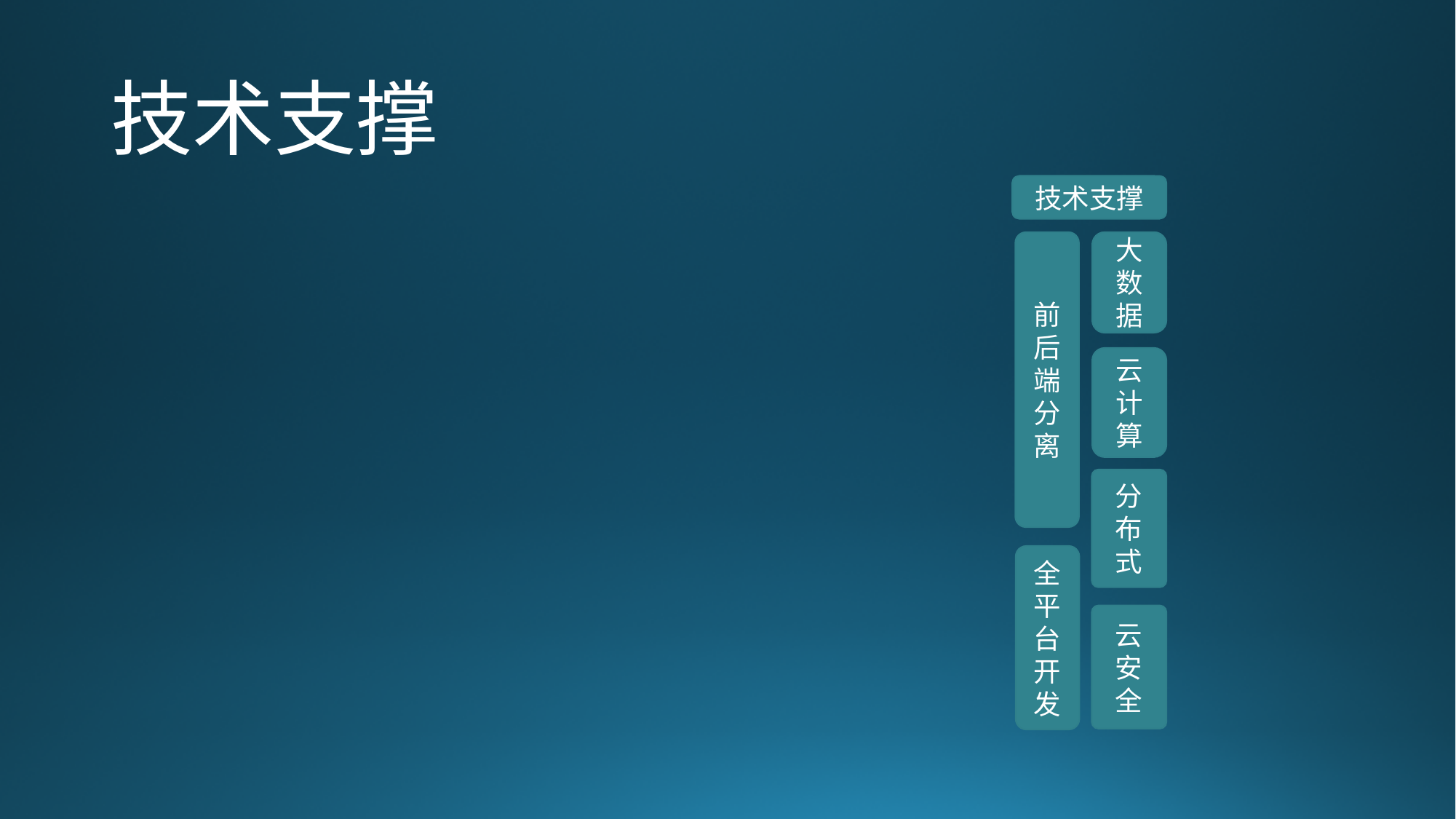

# 技术支撑
技术支撑
前后端分离
大数据
云计算
分布式
全平台开发
云安全